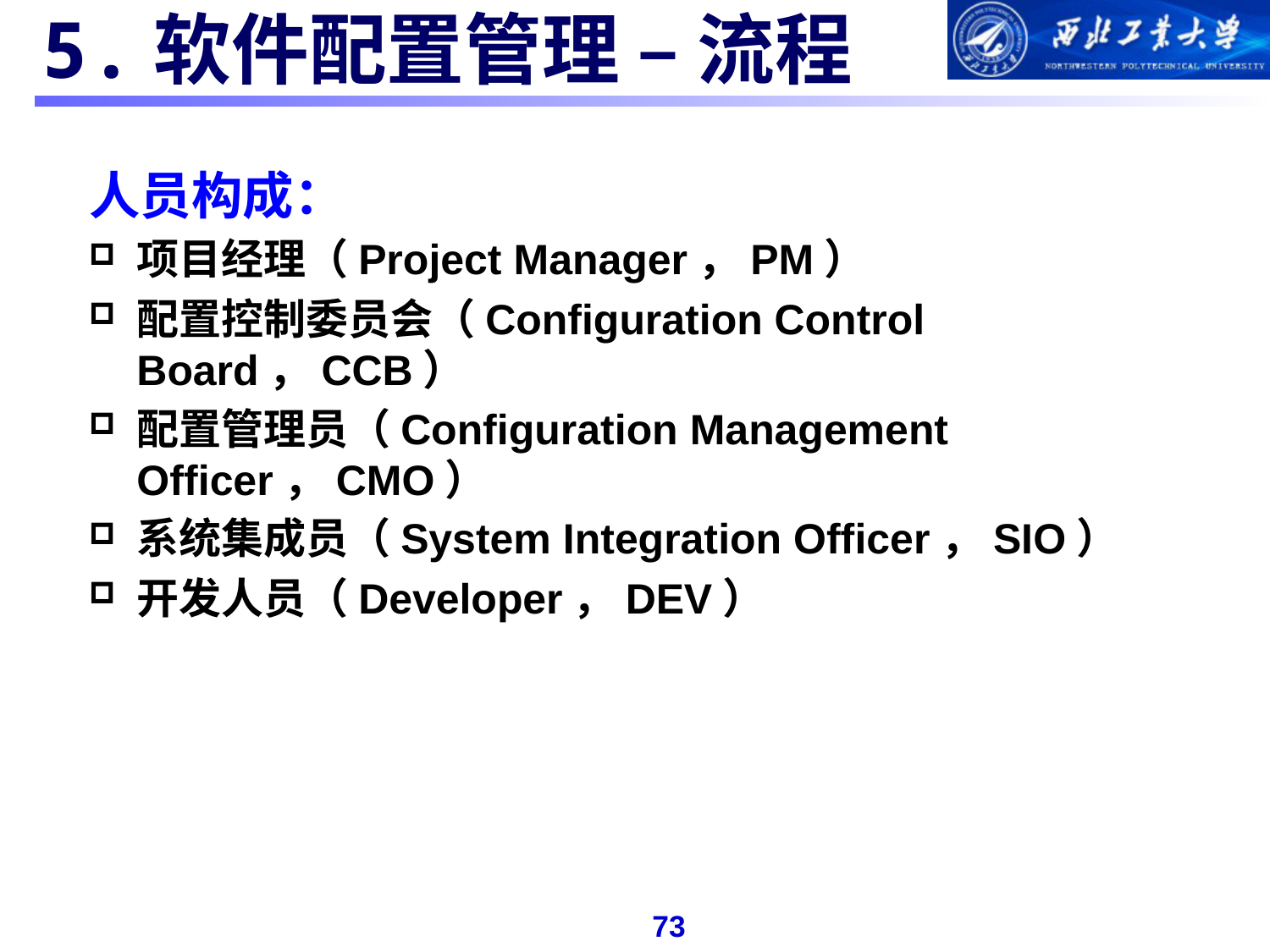

#
5.软件配置管理 – 流程
人员构成：
项目经理（Project Manager，PM）
配置控制委员会（Configuration Control Board，CCB）
配置管理员（Configuration Management Officer，CMO）
系统集成员（System Integration Officer，SIO）
开发人员（Developer，DEV）